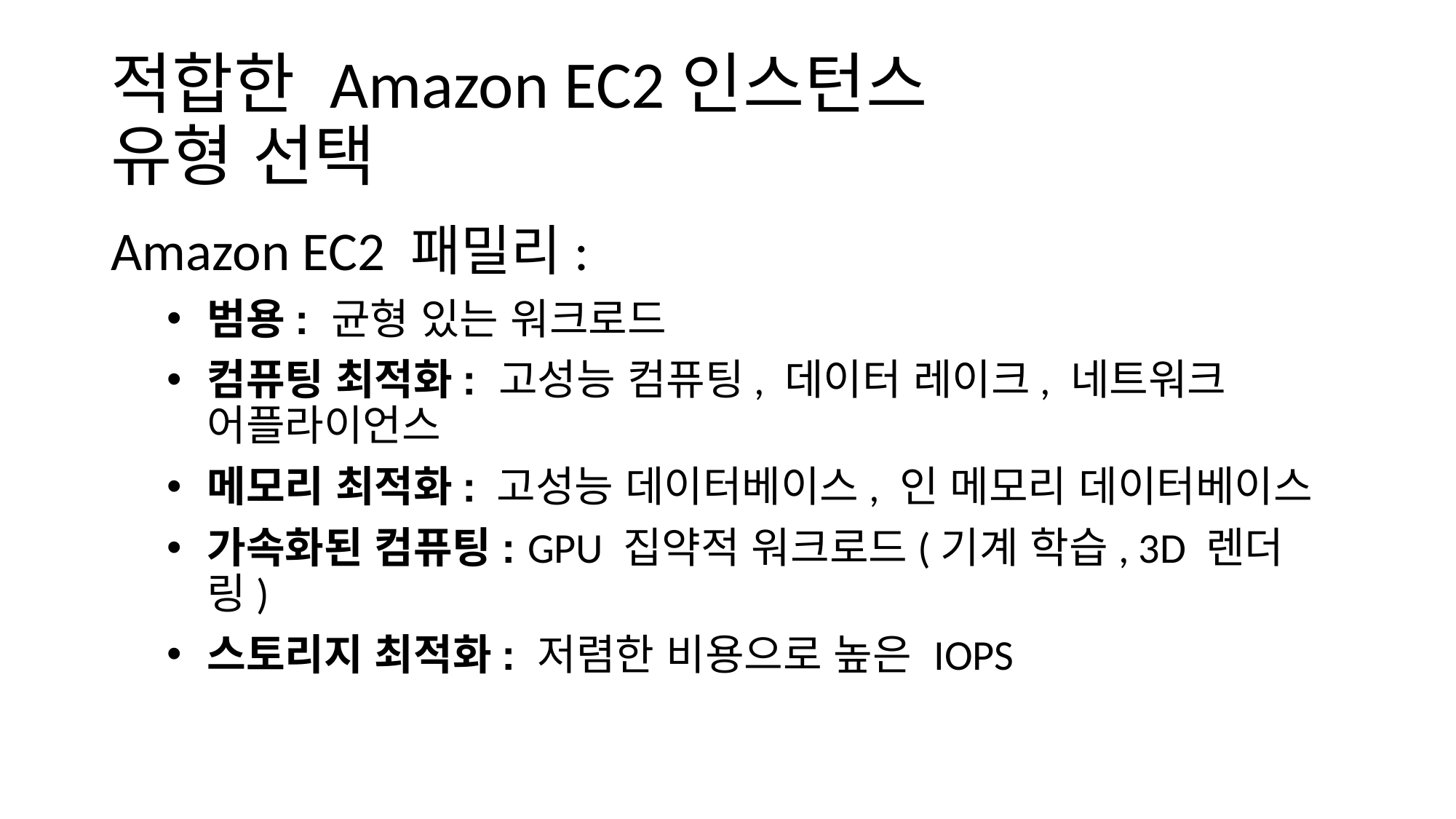

# 적합한 Amazon EC2인스턴스 유형 선택
Amazon EC2 패밀리:
범용: 균형 있는 워크로드
컴퓨팅 최적화: 고성능 컴퓨팅, 데이터 레이크, 네트워크 어플라이언스
메모리 최적화: 고성능 데이터베이스, 인 메모리 데이터베이스
가속화된 컴퓨팅: GPU 집약적 워크로드(기계 학습, 3D 렌더링)
스토리지 최적화: 저렴한 비용으로 높은 IOPS